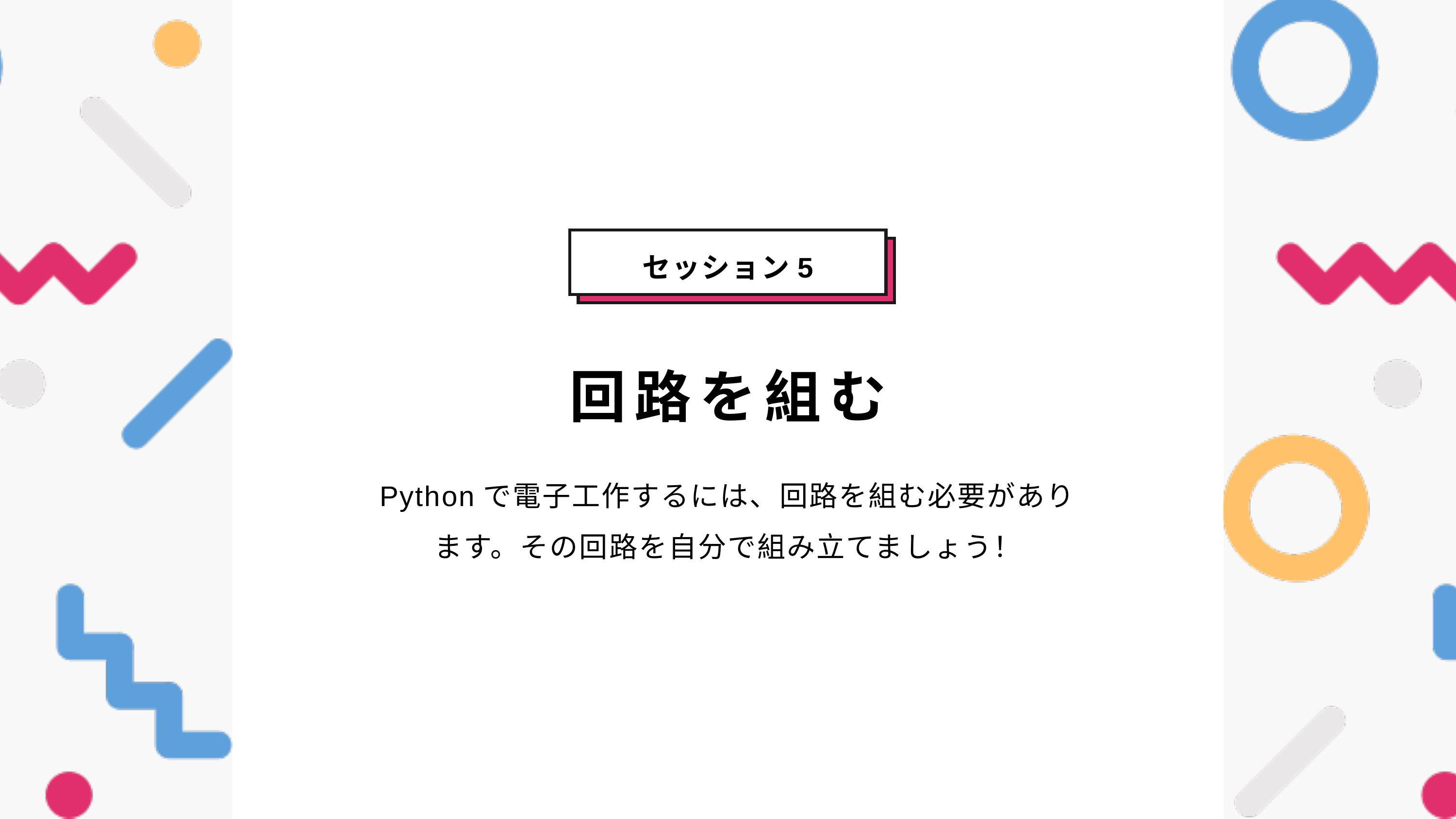

セッション5

回路を組む
Pythonで電子工作するには、回路を組む必要があります。その回路を自分で組み立てましょう！